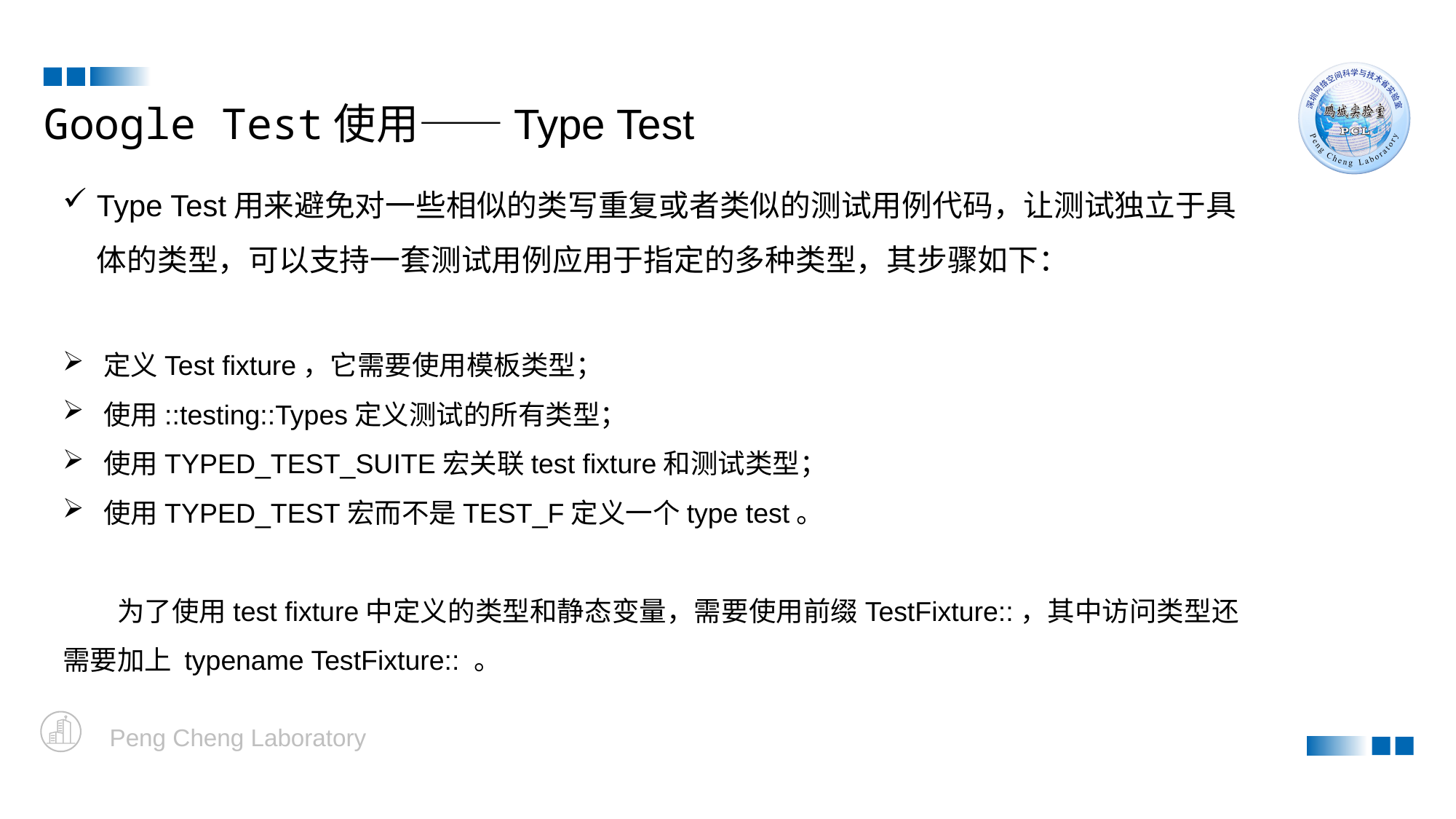

Google Test使用——Type Test
Type Test用来避免对一些相似的类写重复或者类似的测试用例代码，让测试独立于具体的类型，可以支持一套测试用例应用于指定的多种类型，其步骤如下：

定义Test fixture，它需要使用模板类型；
使用::testing::Types定义测试的所有类型；
使用TYPED_TEST_SUITE宏关联test fixture和测试类型；
使用TYPED_TEST宏而不是TEST_F定义一个type test。

为了使用test fixture中定义的类型和静态变量，需要使用前缀TestFixture::，其中访问类型还需要加上 typename TestFixture:: 。